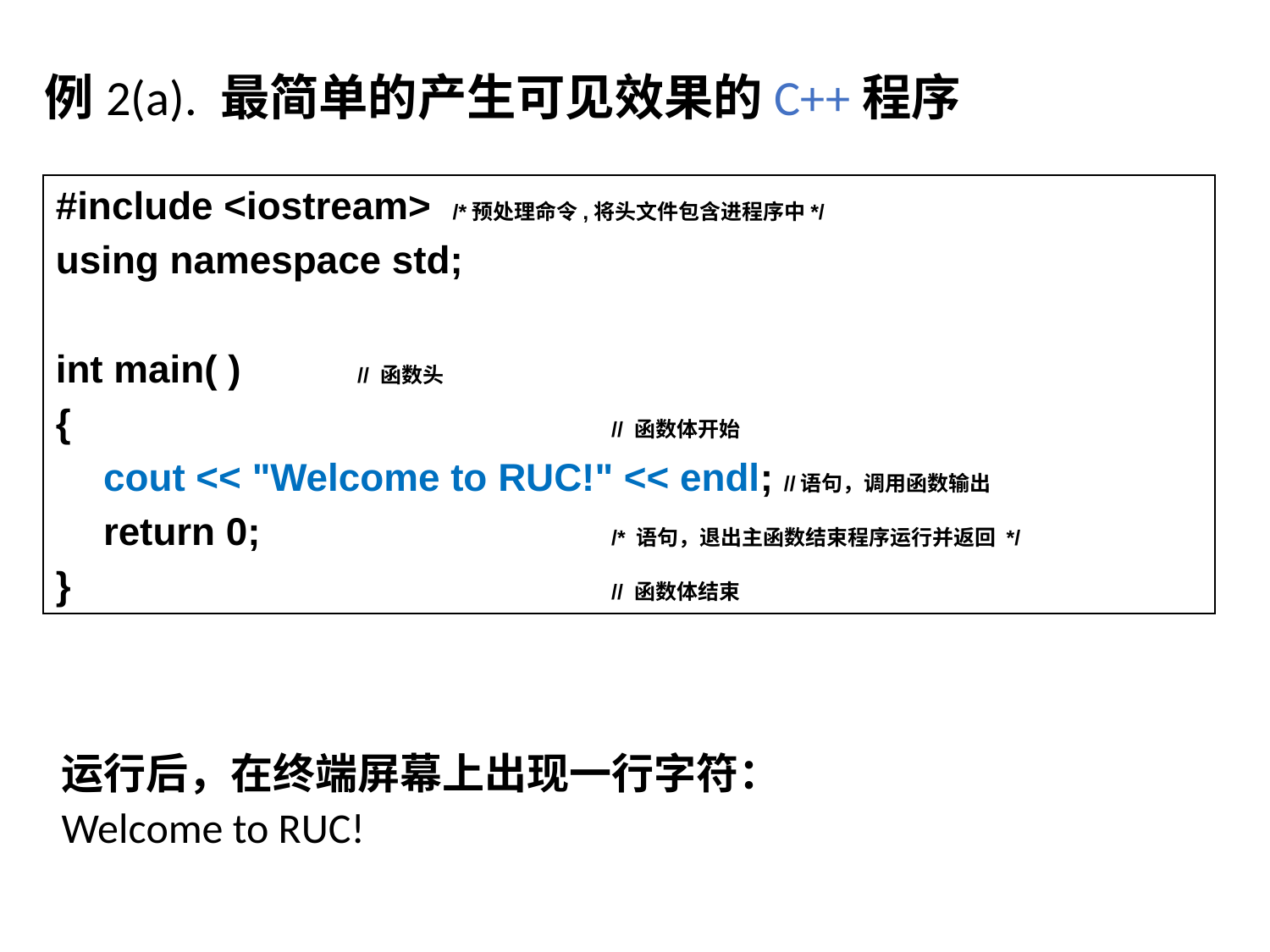

例2(a). 最简单的产生可见效果的C++程序
#include <iostream>  /*预处理命令,将头文件包含进程序中*/
using namespace std;

int main( )	// 函数头
{					// 函数体开始
	cout << "Welcome to RUC!" << endl; //语句，调用函数输出
	return 0;			/* 语句，退出主函数结束程序运行并返回 */
}					// 函数体结束
运行后，在终端屏幕上出现一行字符：
Welcome to RUC!